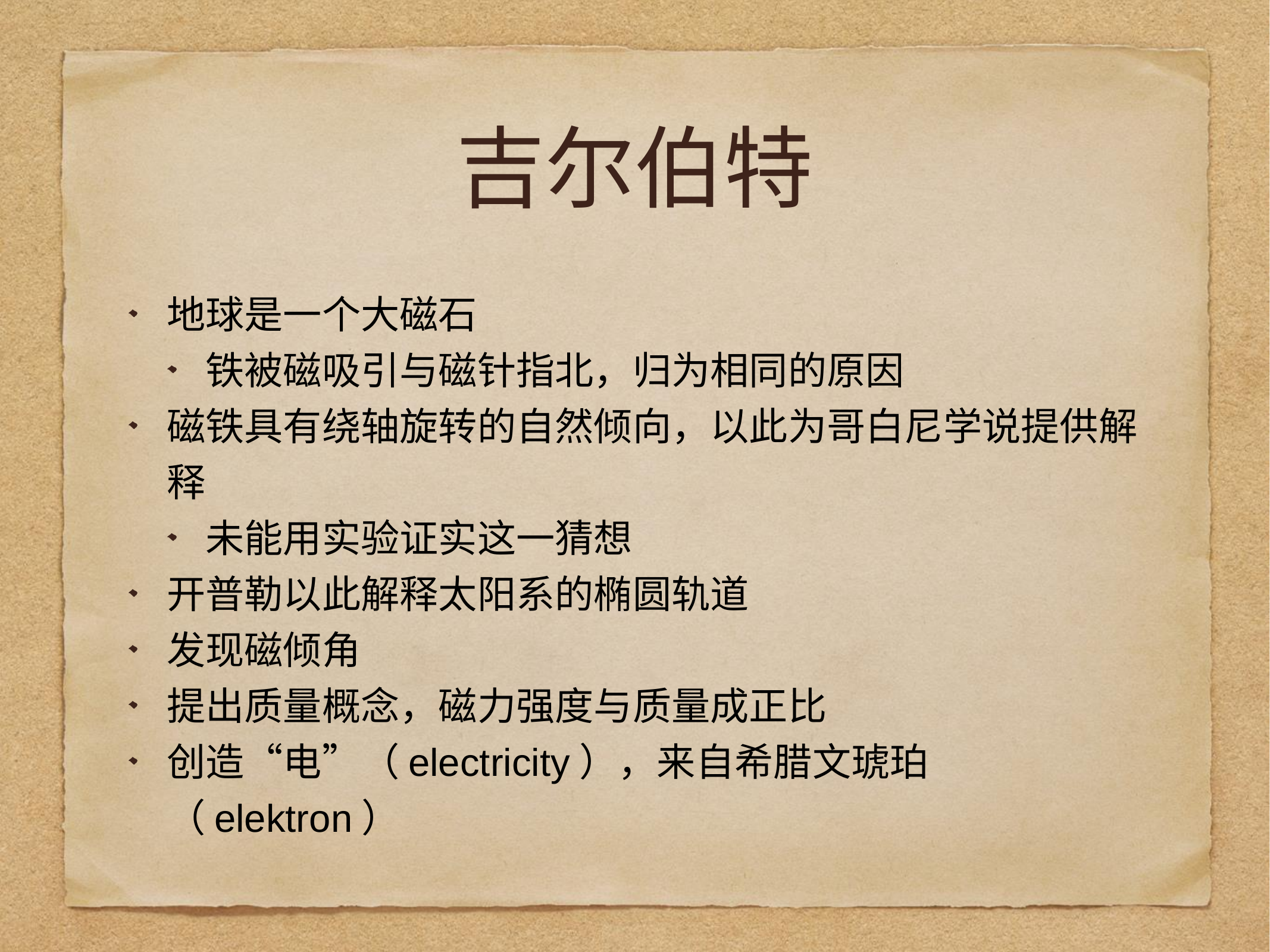

# 吉尔伯特
地球是一个大磁石
铁被磁吸引与磁针指北，归为相同的原因
磁铁具有绕轴旋转的自然倾向，以此为哥白尼学说提供解释
未能用实验证实这一猜想
开普勒以此解释太阳系的椭圆轨道
发现磁倾角
提出质量概念，磁力强度与质量成正比
创造“电”（electricity），来自希腊文琥珀（elektron）